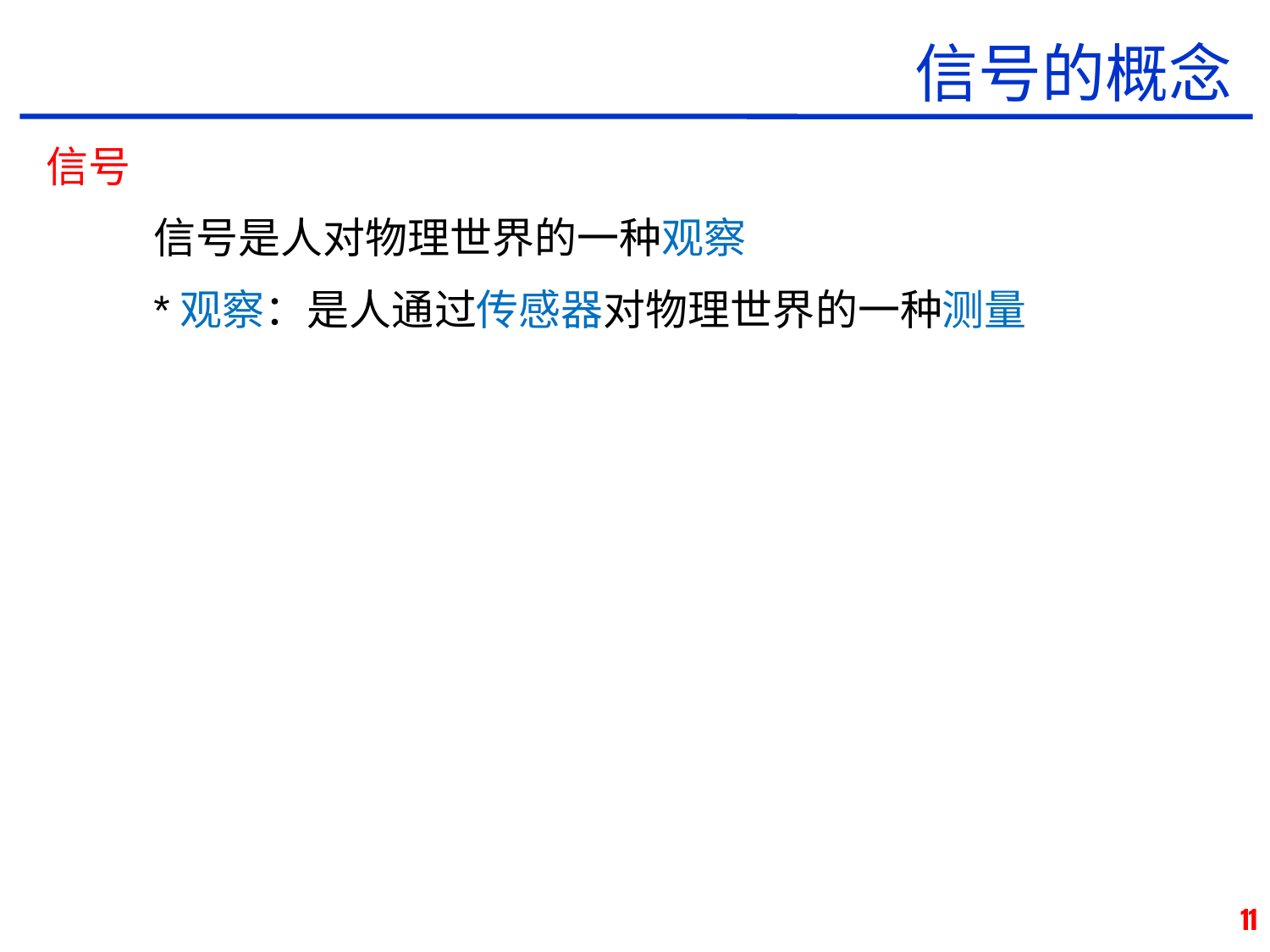

信号的概念
 信号
	信号是人对物理世界的一种观察
	*观察：是人通过传感器对物理世界的一种测量

11